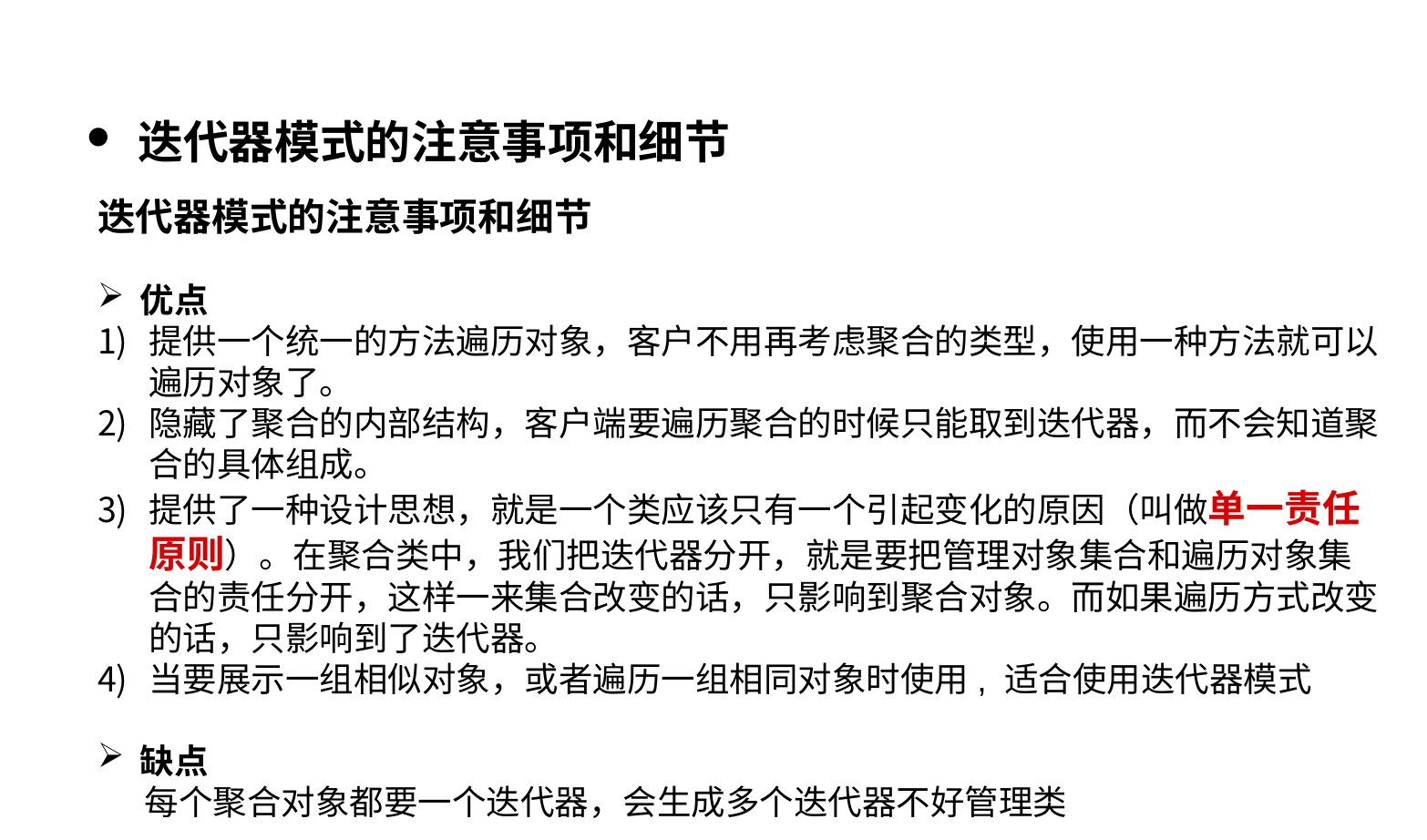

迭代器模式的注意事项和细节

迭代器模式的注意事项和细节

优点
提供一个统一的方法遍历对象，客户不用再考虑聚合的类型，使用一种方法就可以遍历对象了。
隐藏了聚合的内部结构，客户端要遍历聚合的时候只能取到迭代器，而不会知道聚合的具体组成。
提供了一种设计思想，就是一个类应该只有一个引起变化的原因（叫做单一责任原则）。在聚合类中，我们把迭代器分开，就是要把管理对象集合和遍历对象集合的责任分开，这样一来集合改变的话，只影响到聚合对象。而如果遍历方式改变的话，只影响到了迭代器。
当要展示一组相似对象，或者遍历一组相同对象时使用, 适合使用迭代器模式

缺点
     每个聚合对象都要一个迭代器，会生成多个迭代器不好管理类